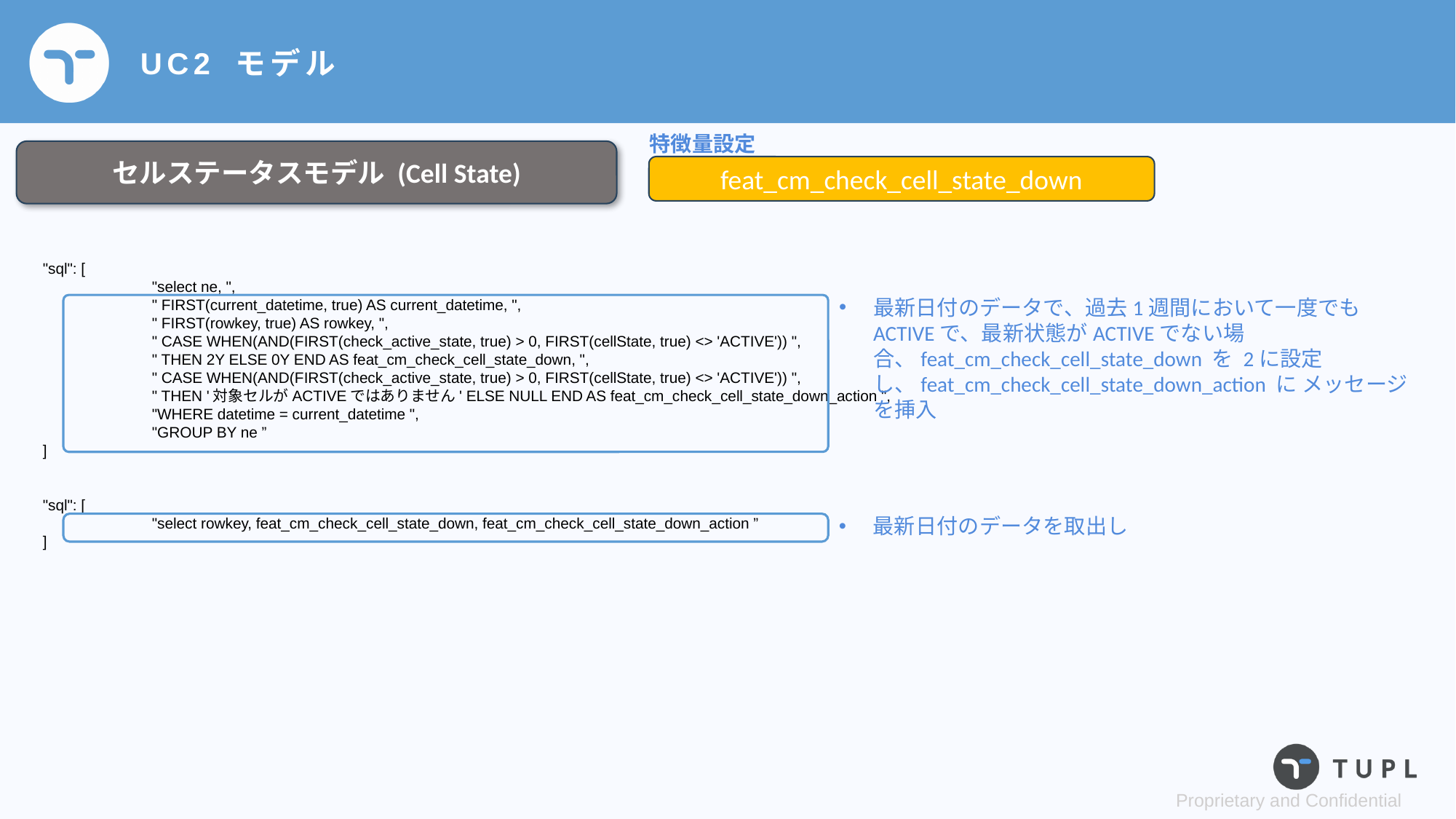

# UC2 モデル
特徴量設定
セルステータスモデル (Cell State)
feat_cm_check_cell_state_down
{
	"sql": [
		"select ne, ",
		" FIRST(current_datetime, true) AS current_datetime, ",
		" FIRST(rowkey, true) AS rowkey, ",
		" CASE WHEN(AND(FIRST(check_active_state, true) > 0, FIRST(cellState, true) <> 'ACTIVE')) ",
		" THEN 2Y ELSE 0Y END AS feat_cm_check_cell_state_down, ",
		" CASE WHEN(AND(FIRST(check_active_state, true) > 0, FIRST(cellState, true) <> 'ACTIVE')) ",
		" THEN '対象セルがACTIVEではありません' ELSE NULL END AS feat_cm_check_cell_state_down_action ",
		"WHERE datetime = current_datetime ",
		"GROUP BY ne ”
	]
},
{
	"sql": [
		"select rowkey, feat_cm_check_cell_state_down, feat_cm_check_cell_state_down_action ”
	]
}
]
最新日付のデータで、過去1週間において一度でもACTIVEで、最新状態がACTIVEでない場合、feat_cm_check_cell_state_down を 2に設定し、feat_cm_check_cell_state_down_action に メッセージを挿入

最新日付のデータを取出し